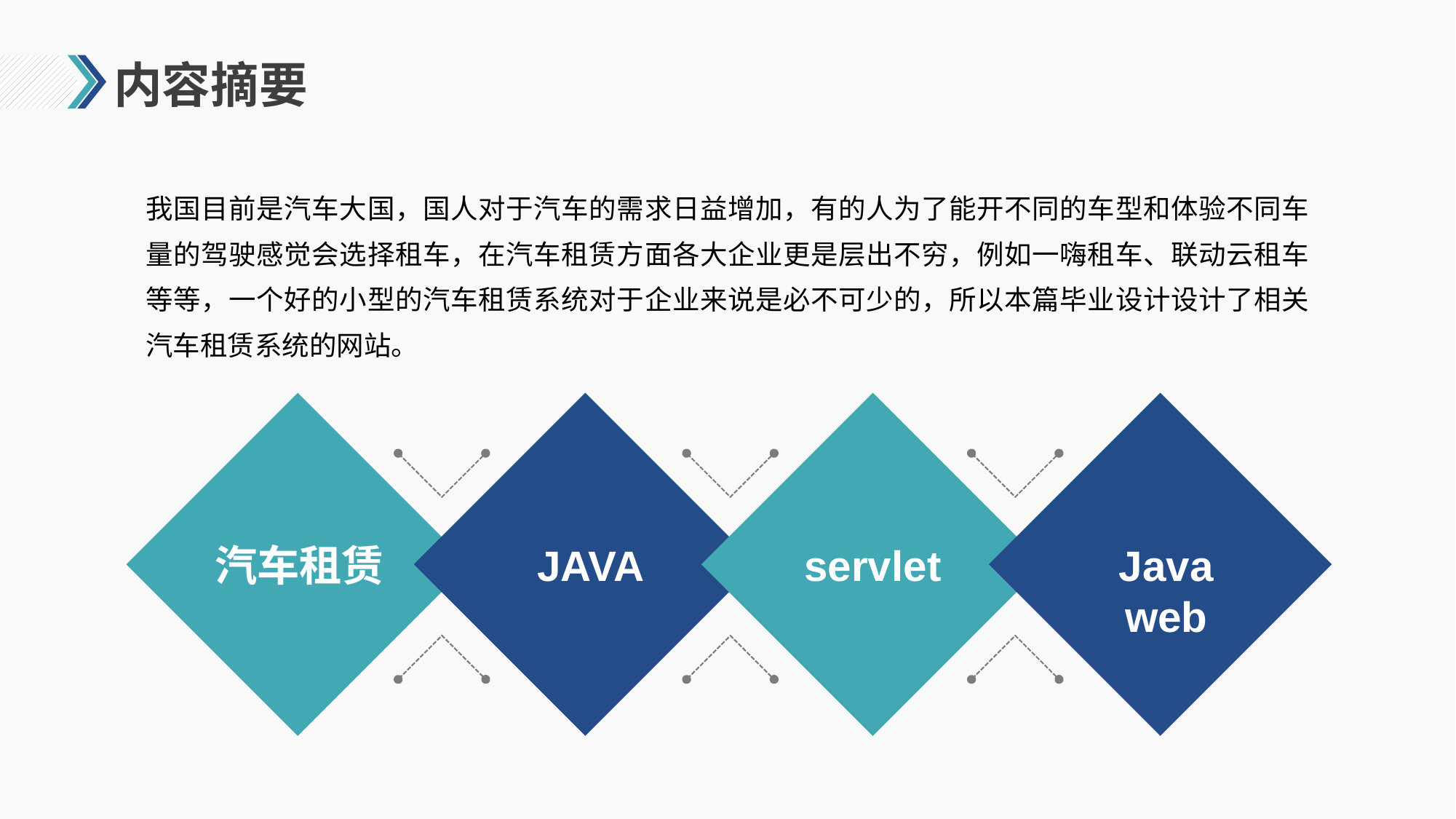

# 内容摘要
我国目前是汽车大国，国人对于汽车的需求日益增加，有的人为了能开不同的车型和体验不同车量的驾驶感觉会选择租车，在汽车租赁方面各大企业更是层出不穷，例如一嗨租车、联动云租车等等，一个好的小型的汽车租赁系统对于企业来说是必不可少的，所以本篇毕业设计设计了相关汽车租赁系统的网站。

汽车租赁
JAVA
servlet
Java web